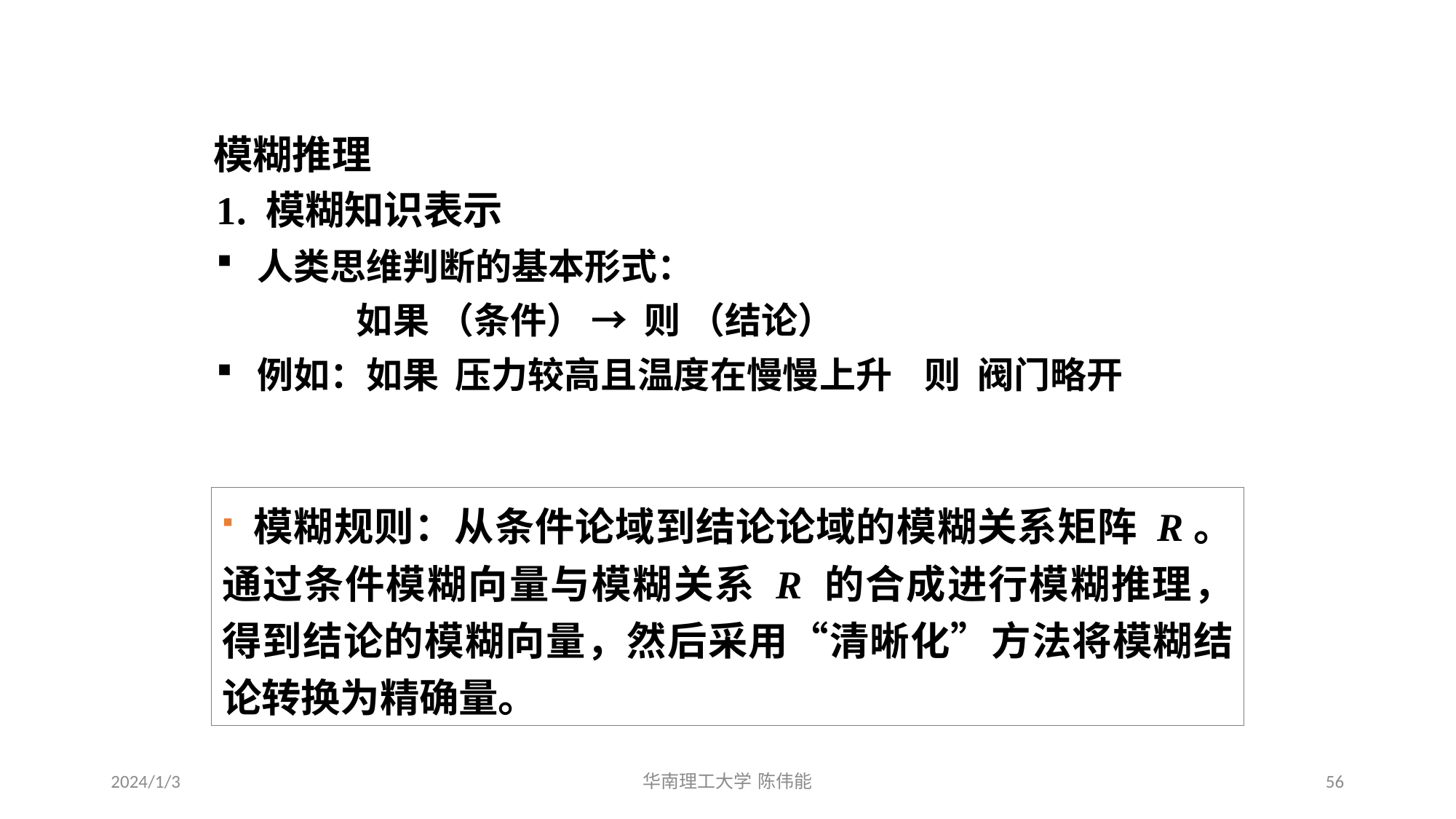

# 模糊逻辑与模糊推理
模糊推理
1. 模糊知识表示
 人类思维判断的基本形式：
                如果 （条件） →  则 （结论）
 例如：如果  压力较高且温度在慢慢上升    则  阀门略开
 模糊规则：从条件论域到结论论域的模糊关系矩阵 R。通过条件模糊向量与模糊关系 R 的合成进行模糊推理，得到结论的模糊向量，然后采用“清晰化”方法将模糊结论转换为精确量。
2024/1/3
56
华南理工大学 陈伟能